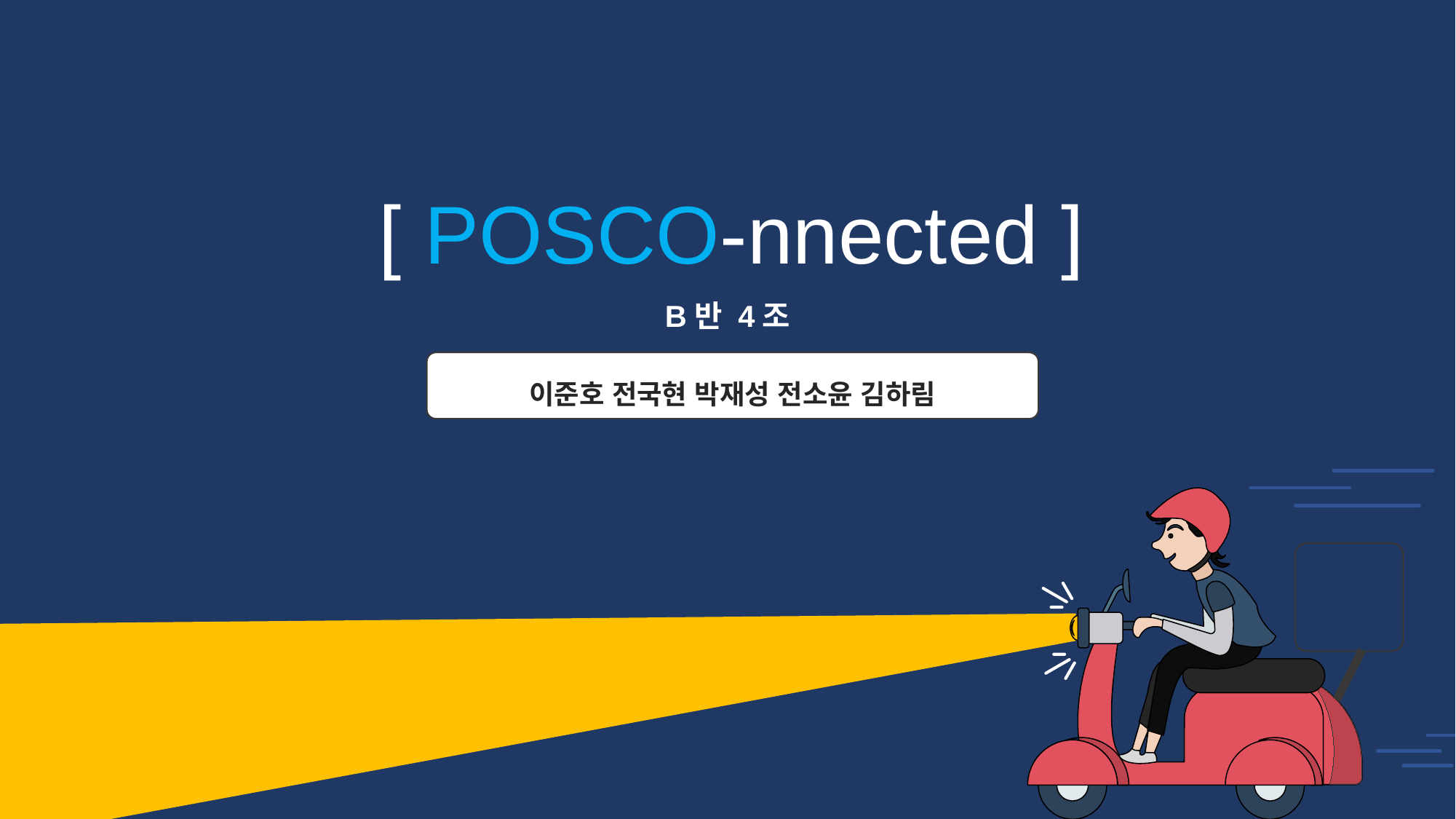

[ POSCO-nnected ]
B반 4조

이준호 전국현 박재성 전소윤 김하림